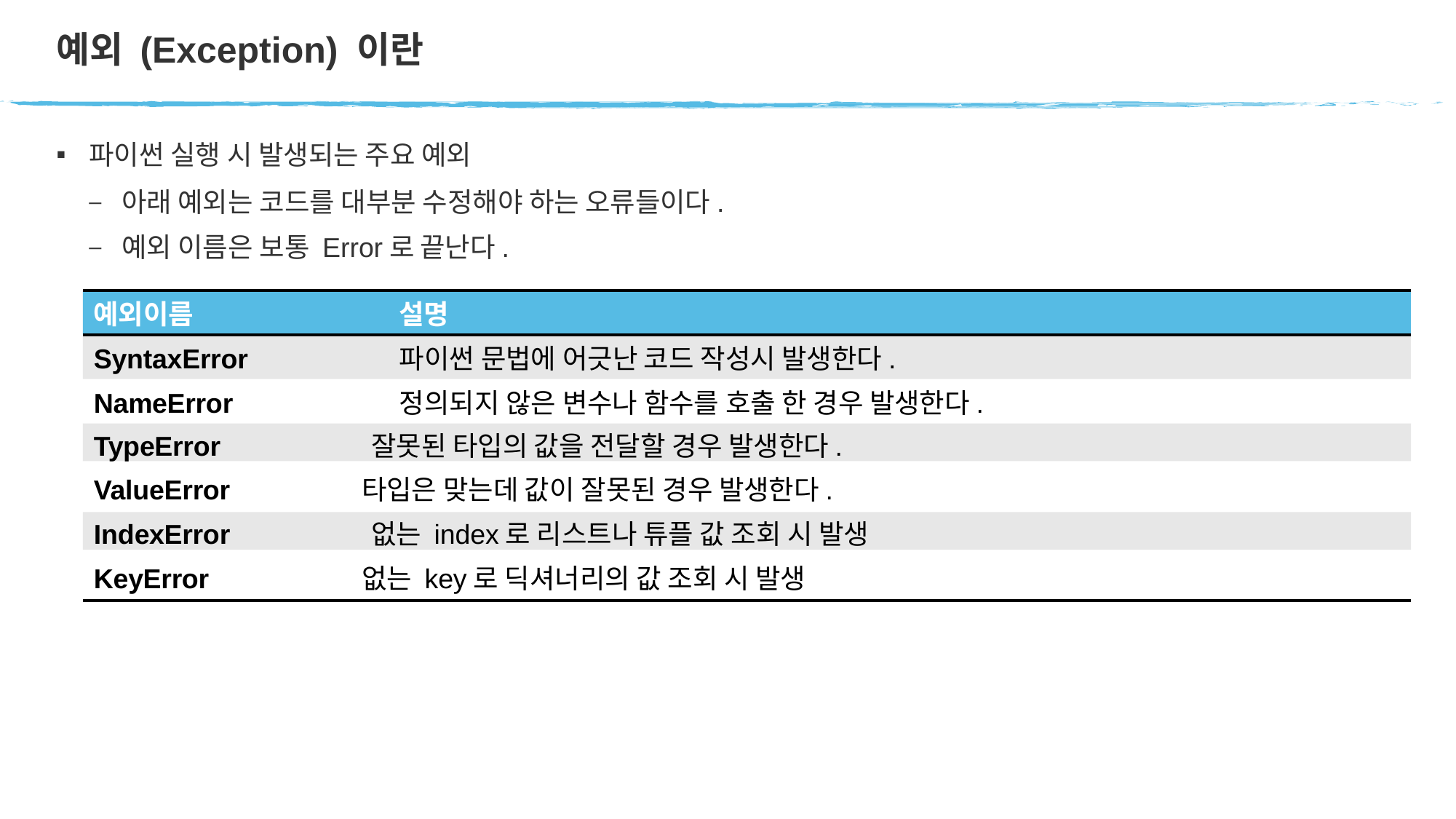

# 예외 (Exception) 이란
파이썬 실행 시 발생되는 주요 예외
아래 예외는 코드를 대부분 수정해야 하는 오류들이다.
예외 이름은 보통 Error로 끝난다.
예외이름	설명
SyntaxError	파이썬 문법에 어긋난 코드 작성시 발생한다.
NameError	정의되지 않은 변수나 함수를 호출 한 경우 발생한다.

TypeError	잘못된 타입의 값을 전달할 경우 발생한다.
ValueError	타입은 맞는데 값이 잘못된 경우 발생한다.
IndexError	없는 index로 리스트나 튜플 값 조회 시 발생
KeyError	없는 key로 딕셔너리의 값 조회 시 발생